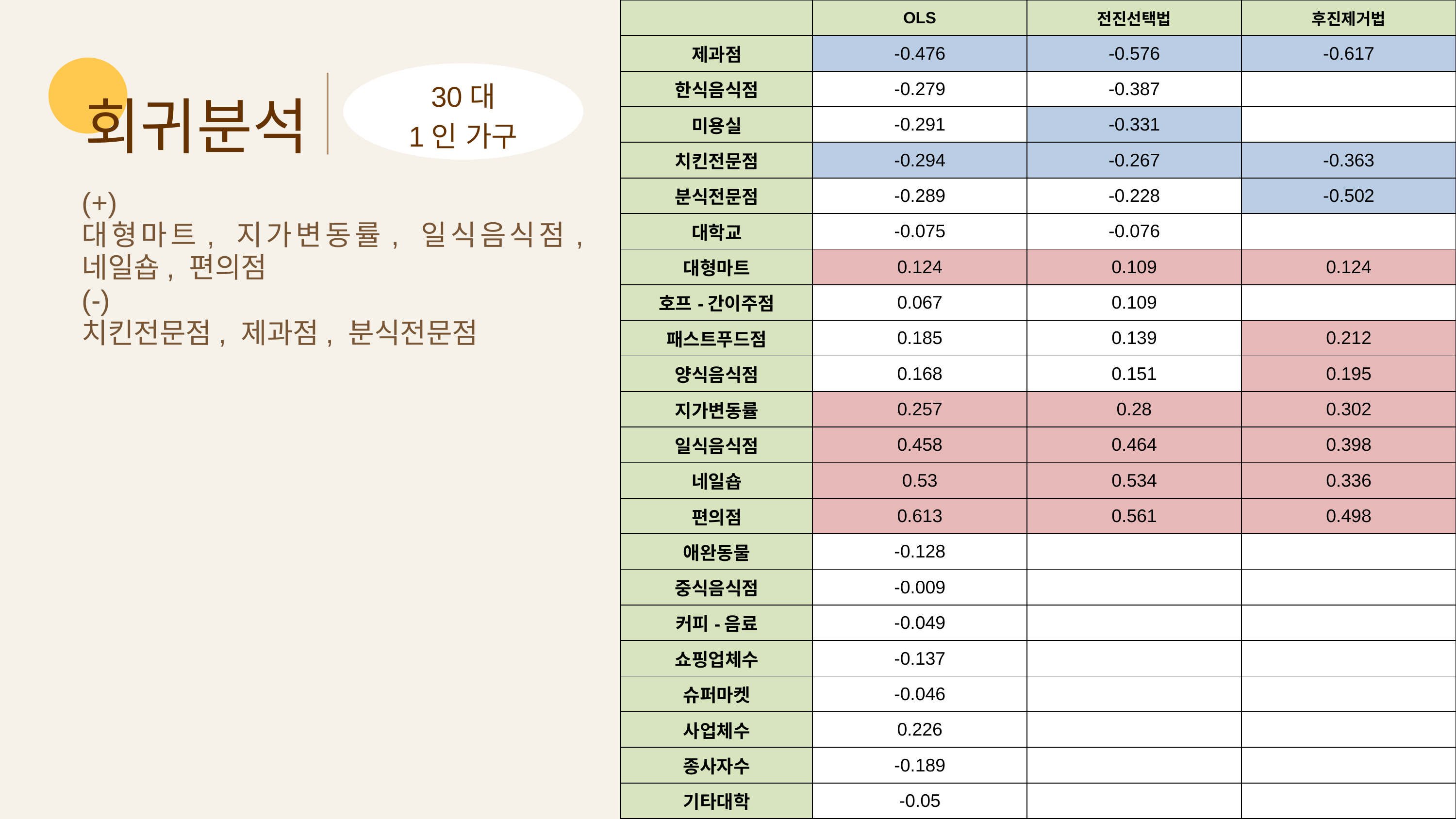

|  | OLS | 전진선택법 | 후진제거법 |
| --- | --- | --- | --- |
| 제과점 | -0.476 | -0.576 | -0.617 |
| 한식음식점 | -0.279 | -0.387 |  |
| 미용실 | -0.291 | -0.331 |  |
| 치킨전문점 | -0.294 | -0.267 | -0.363 |
| 분식전문점 | -0.289 | -0.228 | -0.502 |
| 대학교 | -0.075 | -0.076 |  |
| 대형마트 | 0.124 | 0.109 | 0.124 |
| 호프-간이주점 | 0.067 | 0.109 |  |
| 패스트푸드점 | 0.185 | 0.139 | 0.212 |
| 양식음식점 | 0.168 | 0.151 | 0.195 |
| 지가변동률 | 0.257 | 0.28 | 0.302 |
| 일식음식점 | 0.458 | 0.464 | 0.398 |
| 네일숍 | 0.53 | 0.534 | 0.336 |
| 편의점 | 0.613 | 0.561 | 0.498 |
| 애완동물 | -0.128 |  |  |
| 중식음식점 | -0.009 |  |  |
| 커피-음료 | -0.049 |  |  |
| 쇼핑업체수 | -0.137 |  |  |
| 슈퍼마켓 | -0.046 |  |  |
| 사업체수 | 0.226 |  |  |
| 종사자수 | -0.189 |  |  |
| 기타대학 | -0.05 |  |  |

회귀분석

30대
1인 가구
(+)
대형마트, 지가변동률, 일식음식점, 네일숍, 편의점
(-)
치킨전문점, 제과점, 분식전문점